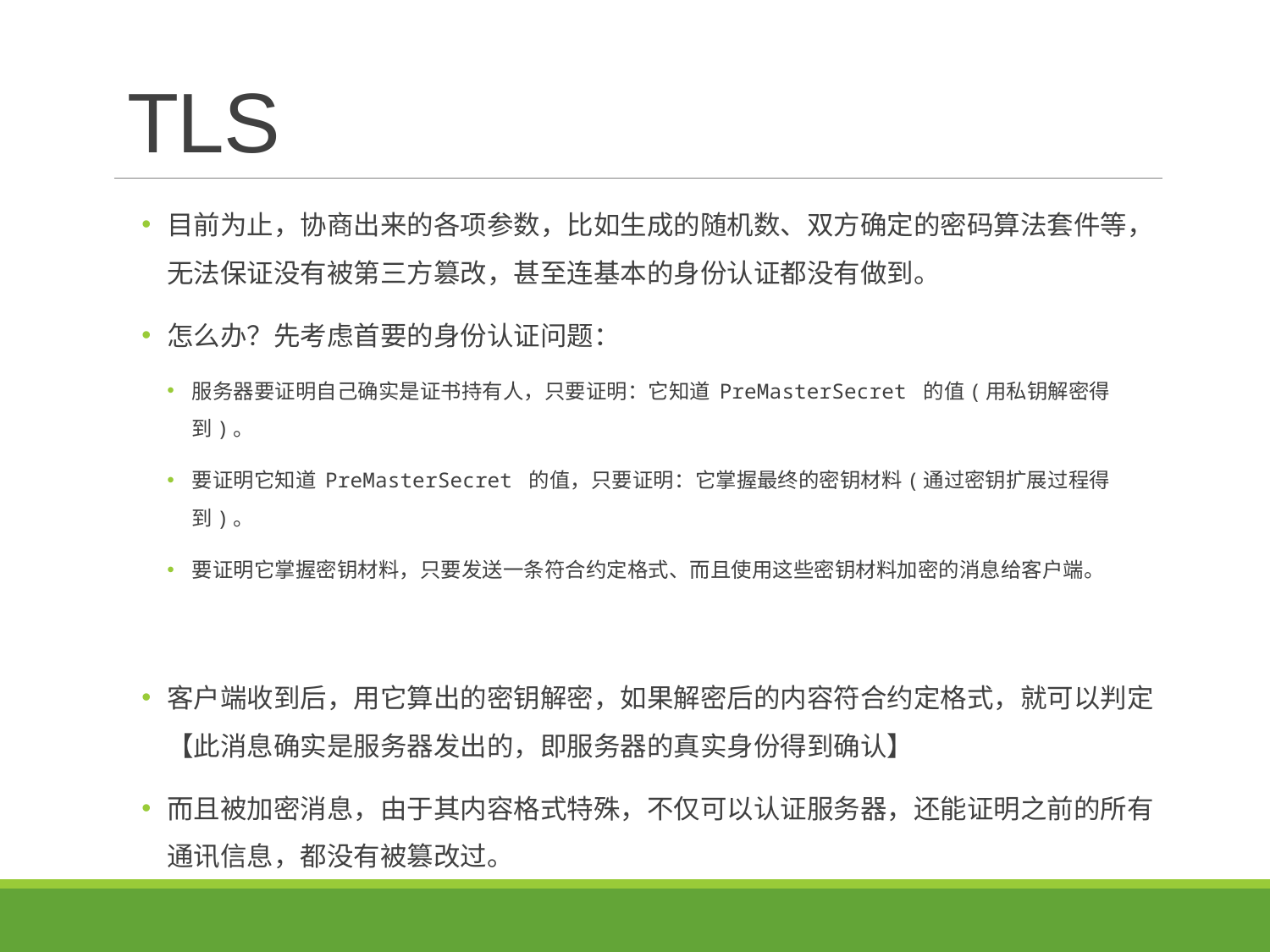

# TLS
目前为止，协商出来的各项参数，比如生成的随机数、双方确定的密码算法套件等，无法保证没有被第三方篡改，甚至连基本的身份认证都没有做到。
怎么办？先考虑首要的身份认证问题：
服务器要证明自己确实是证书持有人，只要证明：它知道 PreMasterSecret 的值(用私钥解密得到)。
要证明它知道 PreMasterSecret 的值，只要证明：它掌握最终的密钥材料(通过密钥扩展过程得到)。
要证明它掌握密钥材料，只要发送一条符合约定格式、而且使用这些密钥材料加密的消息给客户端。

客户端收到后，用它算出的密钥解密，如果解密后的内容符合约定格式，就可以判定【此消息确实是服务器发出的，即服务器的真实身份得到确认】
而且被加密消息，由于其内容格式特殊，不仅可以认证服务器，还能证明之前的所有通讯信息，都没有被篡改过。